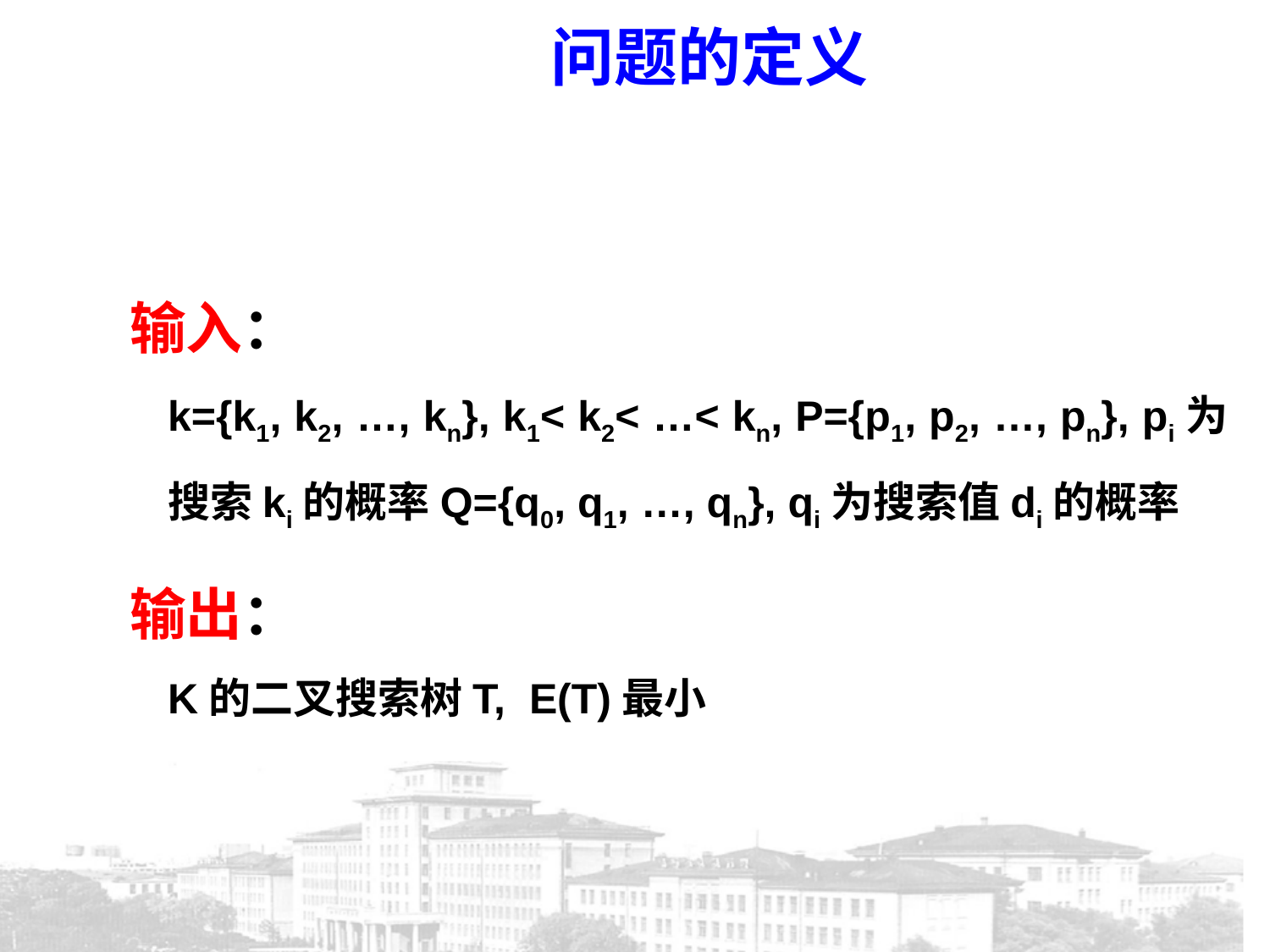

问题的定义

    输入：
k={k1, k2, …, kn}, k1< k2< …< kn, P={p1, p2, …, pn}, pi为搜索ki的概率Q={q0, q1, …, qn}, qi为搜索值di的概率
    输出：
K的二叉搜索树T,  E(T)最小